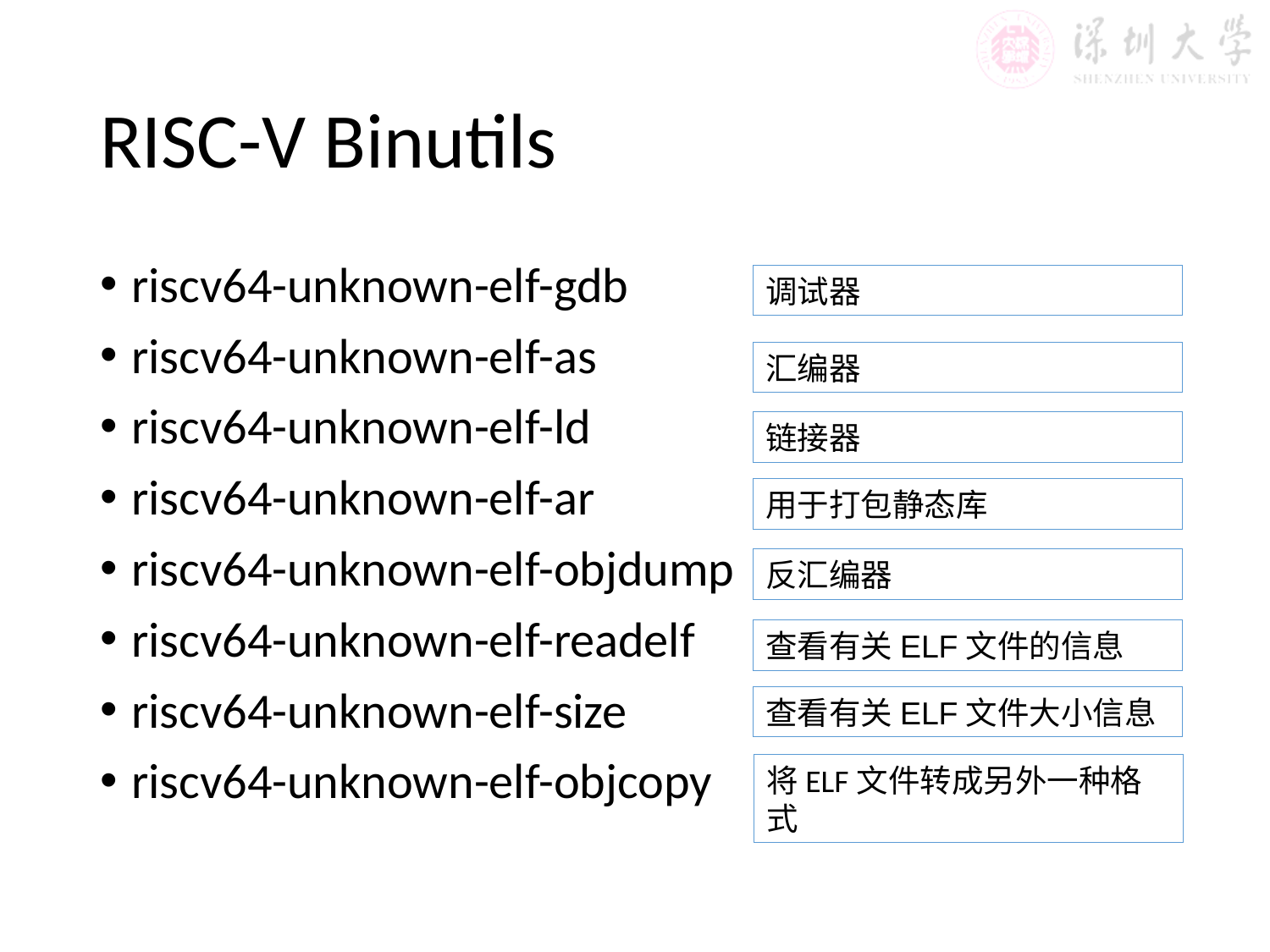

# RISC-V Binutils
riscv64-unknown-elf-gdb
riscv64-unknown-elf-as
riscv64-unknown-elf-ld
riscv64-unknown-elf-ar
riscv64-unknown-elf-objdump
riscv64-unknown-elf-readelf
riscv64-unknown-elf-size
riscv64-unknown-elf-objcopy
调试器
汇编器
链接器
用于打包静态库
反汇编器
查看有关ELF文件的信息
查看有关ELF文件大小信息
将ELF文件转成另外一种格式